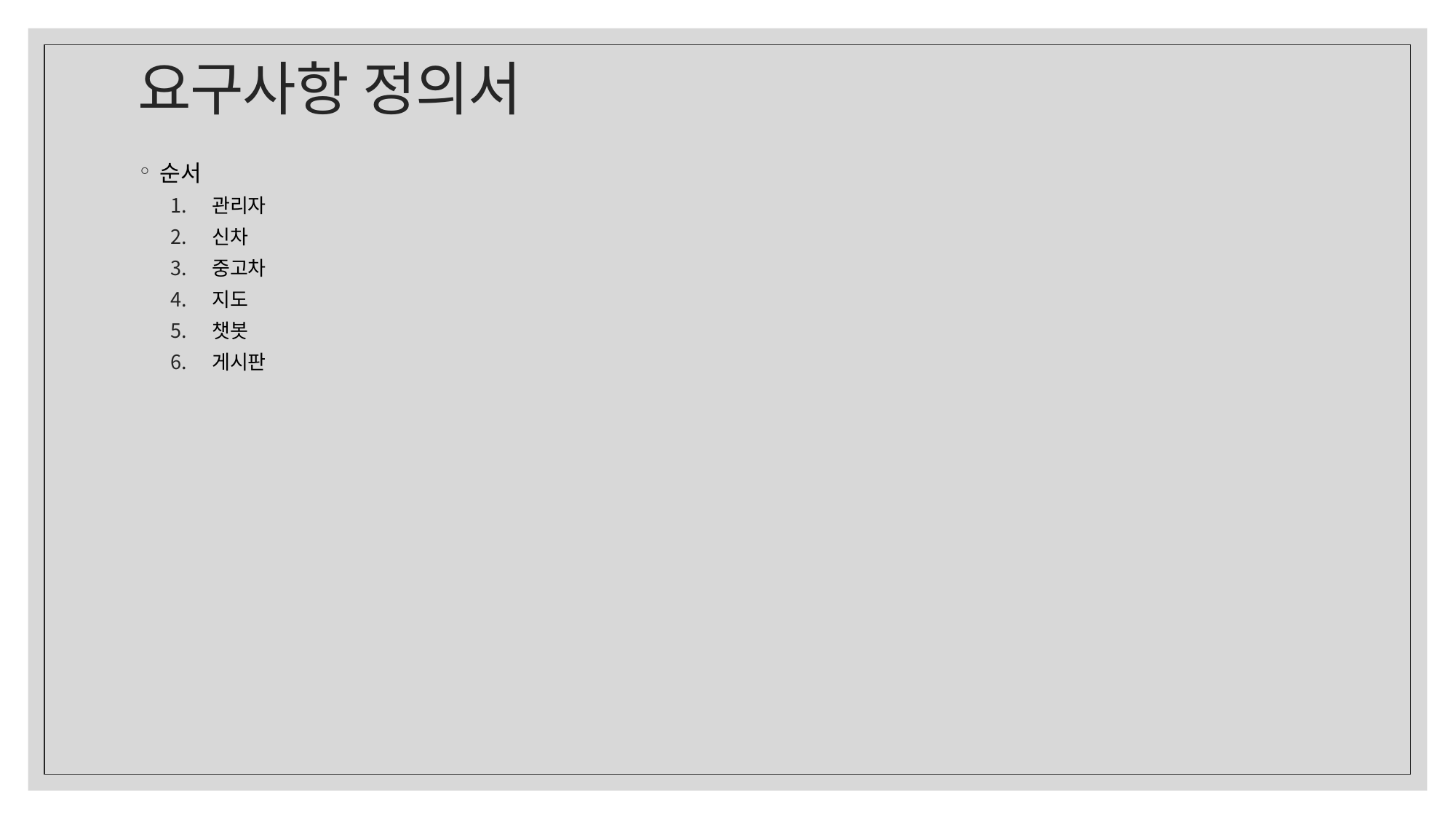

# 요구사항 정의서
순서
관리자
신차
중고차
지도
챗봇
게시판